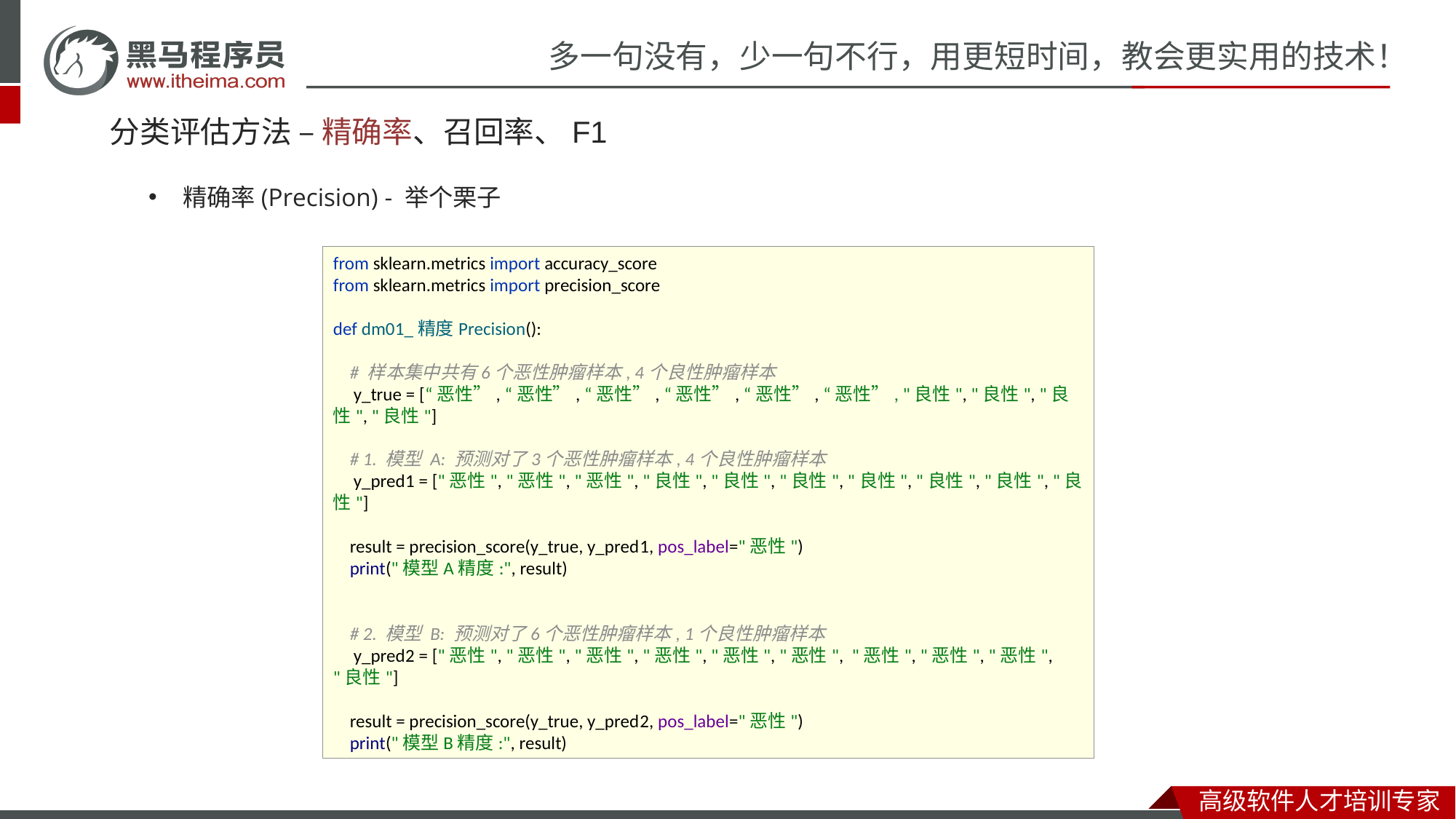

# 分类评估方法 – 精确率、召回率、F1
精确率(Precision) - 举个栗子
from sklearn.metrics import accuracy_score
from sklearn.metrics import precision_score
def dm01_精度Precision():
    # 样本集中共有6个恶性肿瘤样本, 4个良性肿瘤样本
    y_true = [“恶性”, “恶性”, “恶性”, “恶性”, “恶性”, “恶性”, "良性", "良性", "良性", "良性"]
    # 1. 模型 A: 预测对了3个恶性肿瘤样本, 4个良性肿瘤样本
    y_pred1 = ["恶性", "恶性", "恶性", "良性", "良性", "良性", "良性", "良性", "良性", "良性"]
    result = precision_score(y_true, y_pred1, pos_label="恶性")
    print("模型A精度:", result)
    # 2. 模型 B: 预测对了6个恶性肿瘤样本, 1个良性肿瘤样本
    y_pred2 = ["恶性", "恶性", "恶性", "恶性", "恶性", "恶性",  "恶性", "恶性", "恶性", "良性"]
    result = precision_score(y_true, y_pred2, pos_label="恶性")
    print("模型B精度:", result)